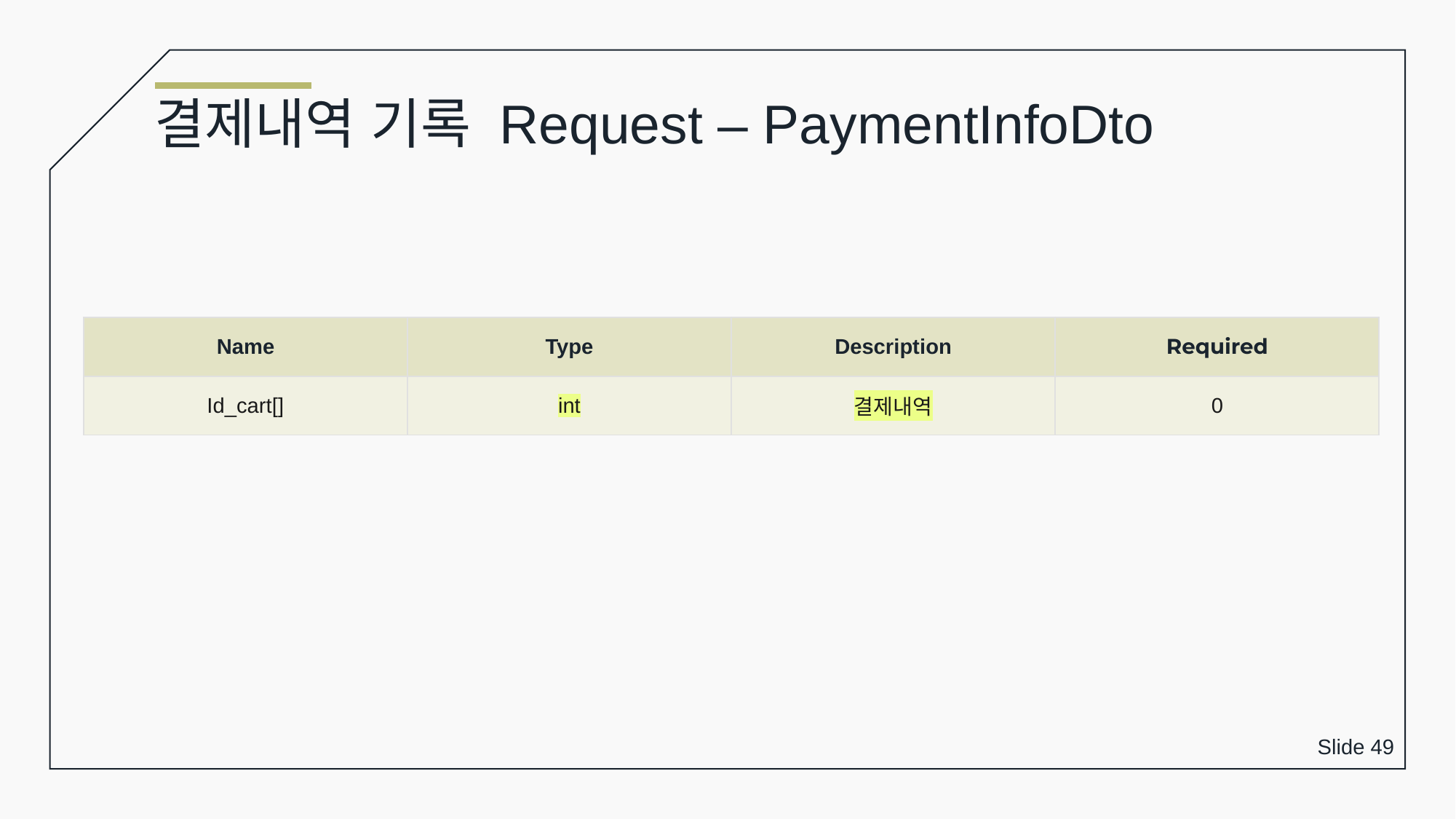

결제내역 기록 Request – PaymentInfoDto

| Name | Type | Description | Required |
| --- | --- | --- | --- |
| Id\_cart[] | int | 결제내역 | 0 |